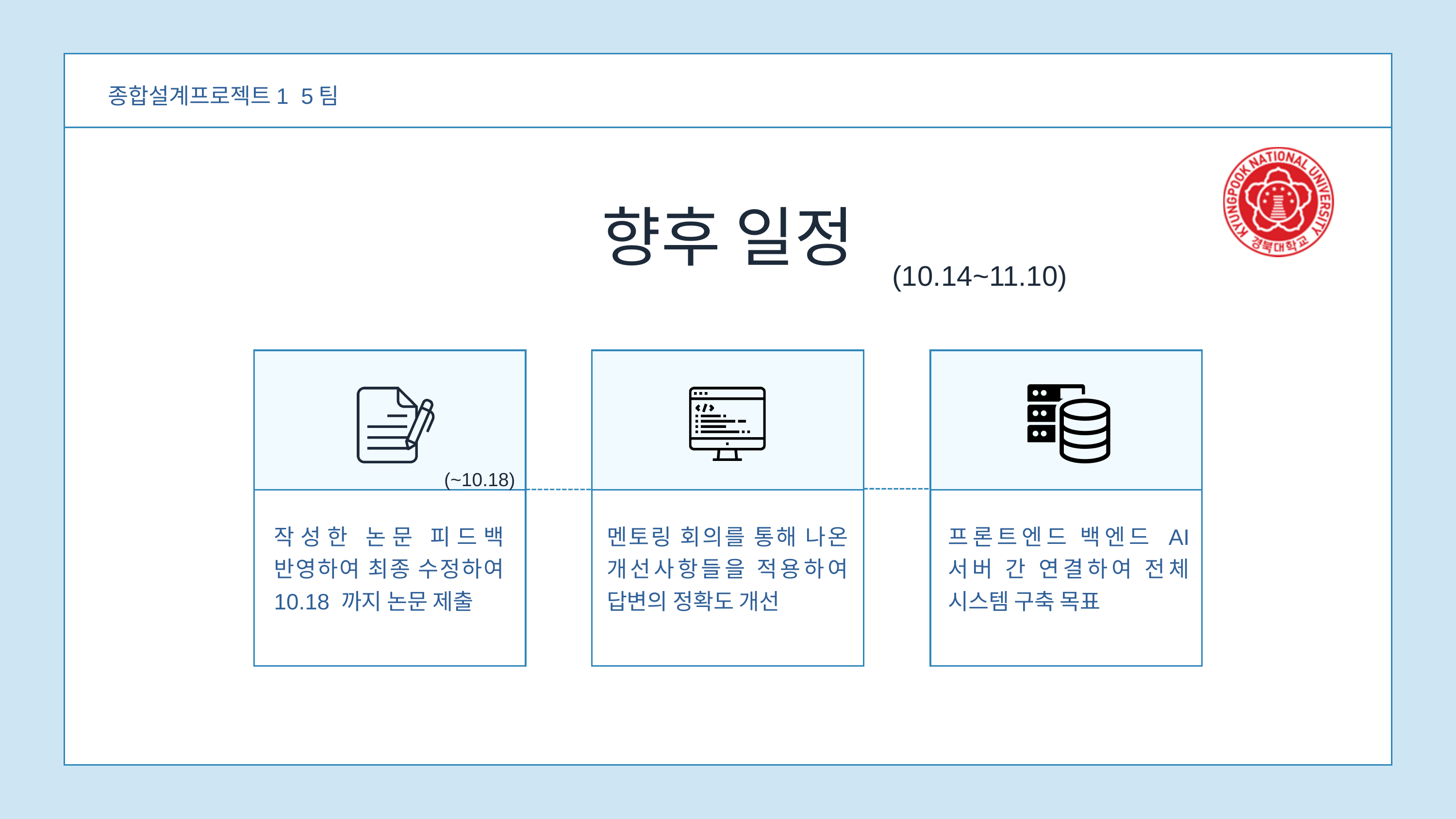

종합설계프로젝트1  5팀

향후 일정
(10.14~11.10)

(~10.18)

작성한 논문 피드백 반영하여 최종 수정하여 10.18 까지 논문 제출
멘토링 회의를 통해 나온 개선사항들을 적용하여 답변의 정확도 개선

프론트엔드 백엔드 AI 서버 간 연결하여 전체 시스템 구축 목표